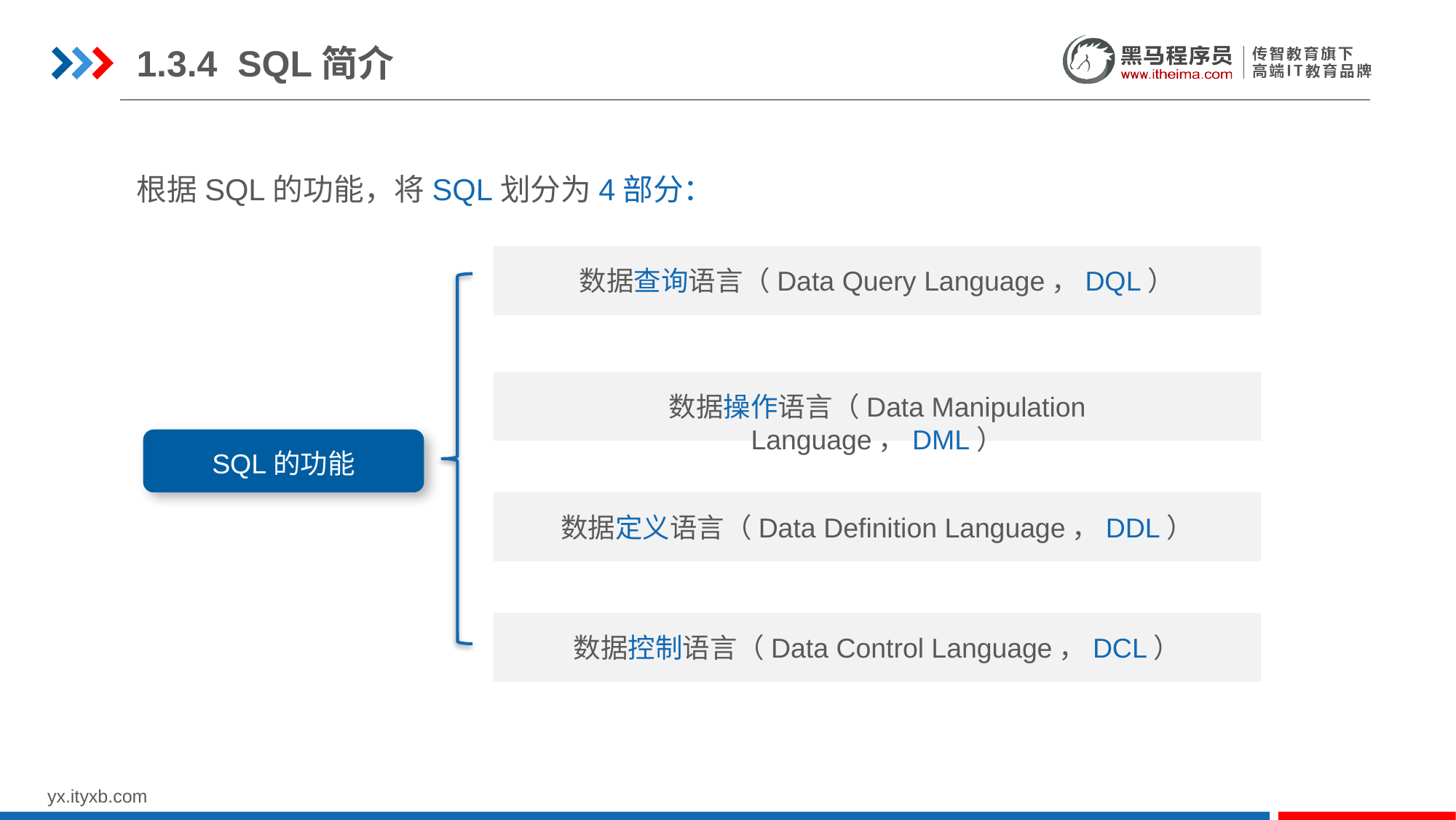

1.3.4  SQL简介
根据SQL的功能，将SQL划分为4部分：

数据查询语言（Data Query Language，DQL）

数据操作语言（Data Manipulation Language，DML）

SQL的功能

数据定义语言（Data Definition Language，DDL）

数据控制语言（Data Control Language，DCL）